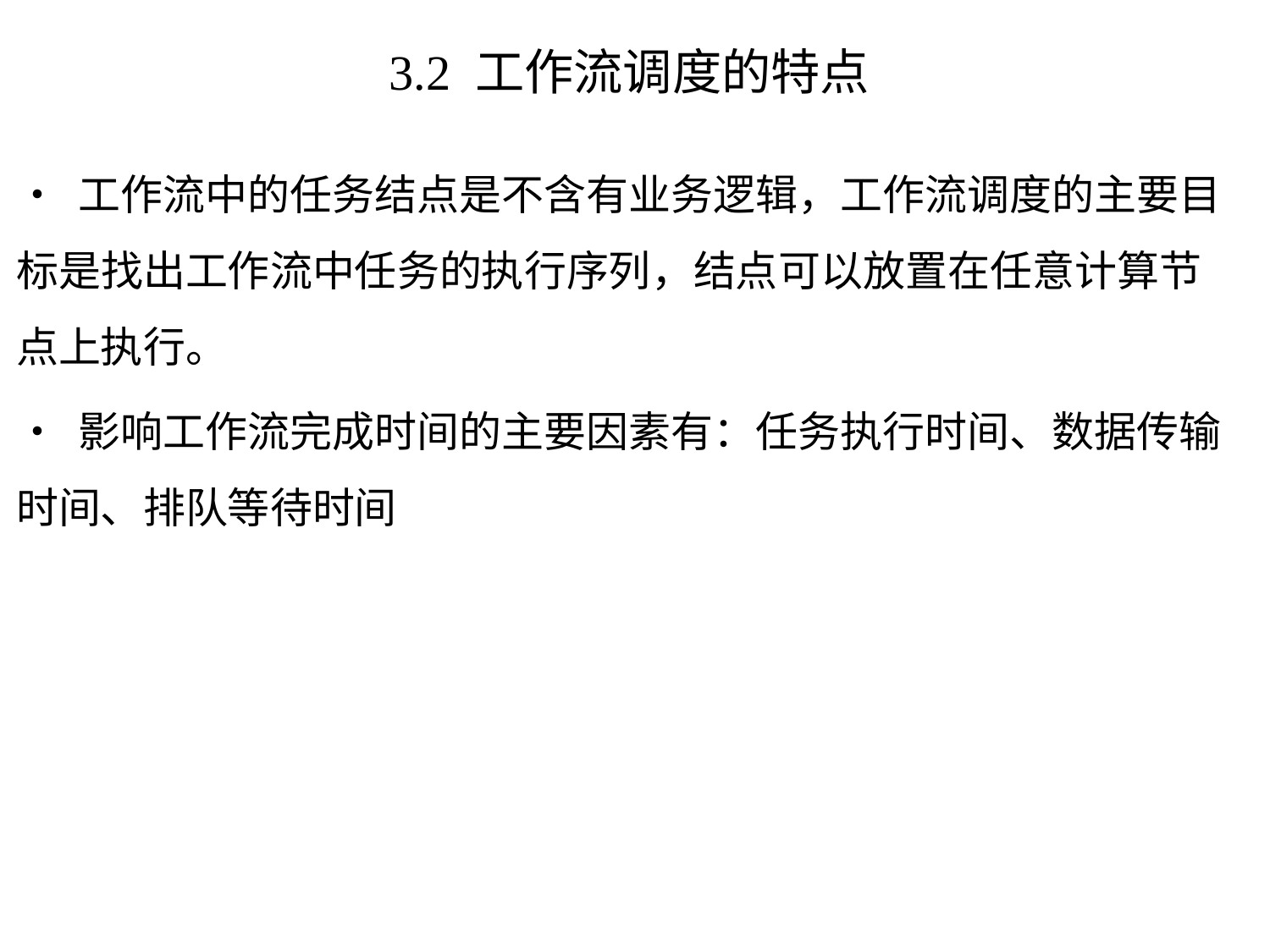

# 3.2 工作流调度的特点
• 工作流中的任务结点是不含有业务逻辑，工作流调度的主要目标是找出工作流中任务的执行序列，结点可以放置在任意计算节点上执行。
• 影响工作流完成时间的主要因素有：任务执行时间、数据传输时间、排队等待时间